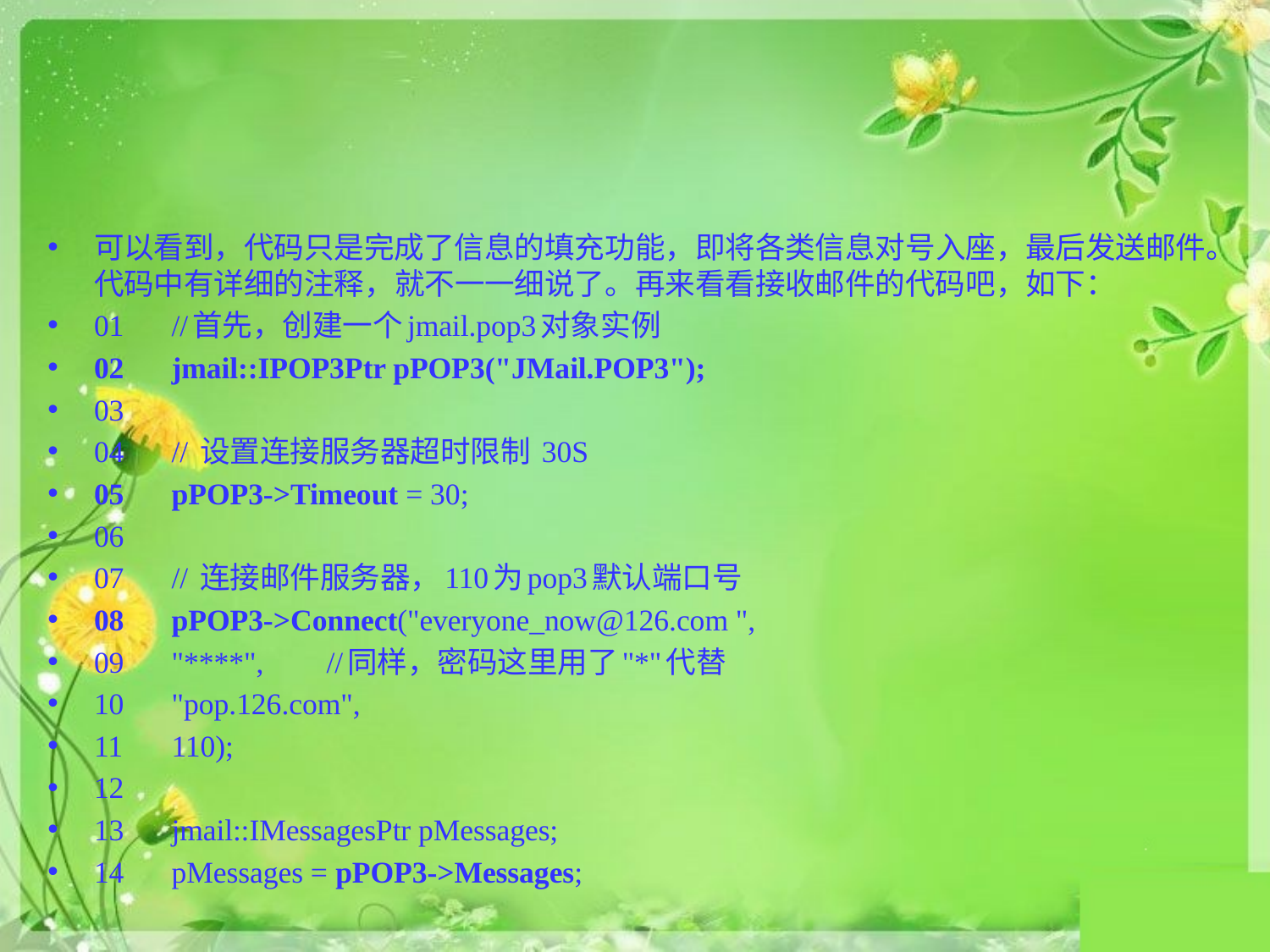

#
可以看到，代码只是完成了信息的填充功能，即将各类信息对号入座，最后发送邮件。代码中有详细的注释，就不一一细说了。再来看看接收邮件的代码吧，如下：
01	//首先，创建一个jmail.pop3对象实例
02	jmail::IPOP3Ptr pPOP3("JMail.POP3");
03
04	// 设置连接服务器超时限制 30S
05	pPOP3->Timeout = 30;
06
07	// 连接邮件服务器，110为pop3默认端口号
08	pPOP3->Connect("everyone_now@126.com ",
09		"****",			//同样，密码这里用了"*"代替
10		"pop.126.com",
11		110);
12
13	jmail::IMessagesPtr pMessages;
14	pMessages = pPOP3->Messages;